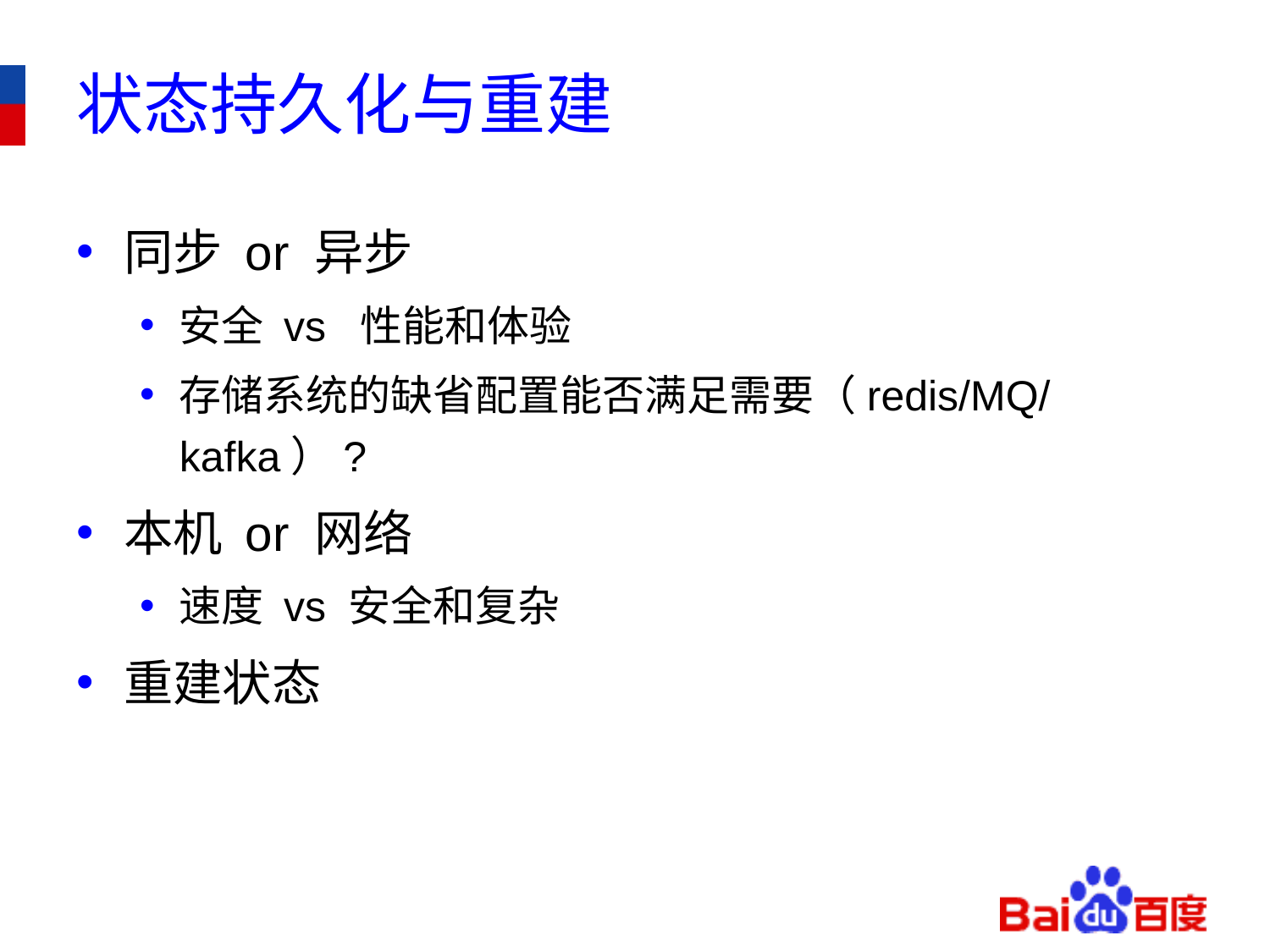

# 状态持久化与重建
同步 or 异步
安全 vs  性能和体验
存储系统的缺省配置能否满足需要（redis/MQ/kafka）?
本机 or 网络
速度 vs 安全和复杂
重建状态